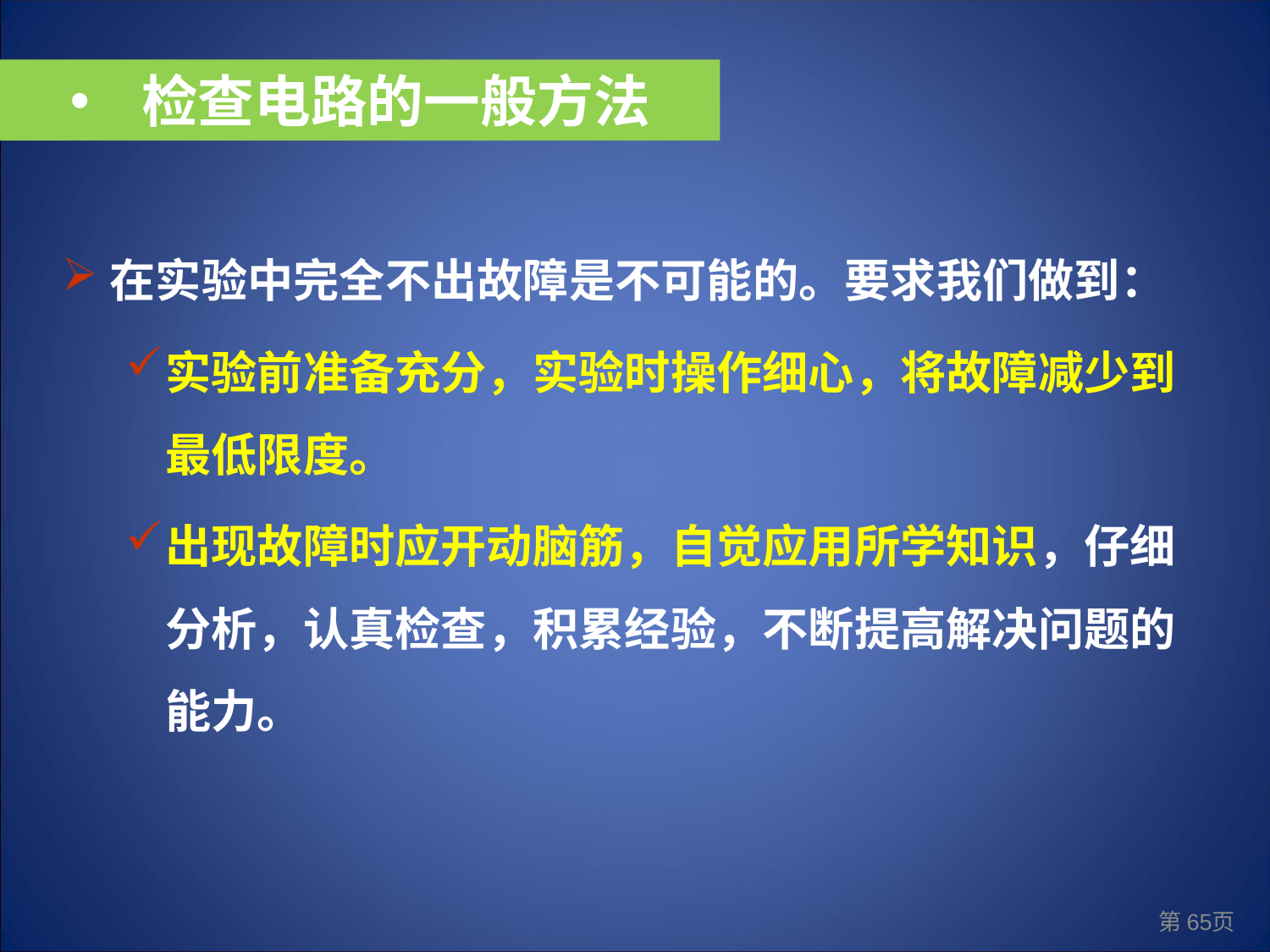

检查电路的一般方法
在实验中完全不出故障是不可能的。要求我们做到：
实验前准备充分，实验时操作细心，将故障减少到最低限度。
出现故障时应开动脑筋，自觉应用所学知识，仔细分析，认真检查，积累经验，不断提高解决问题的能力。